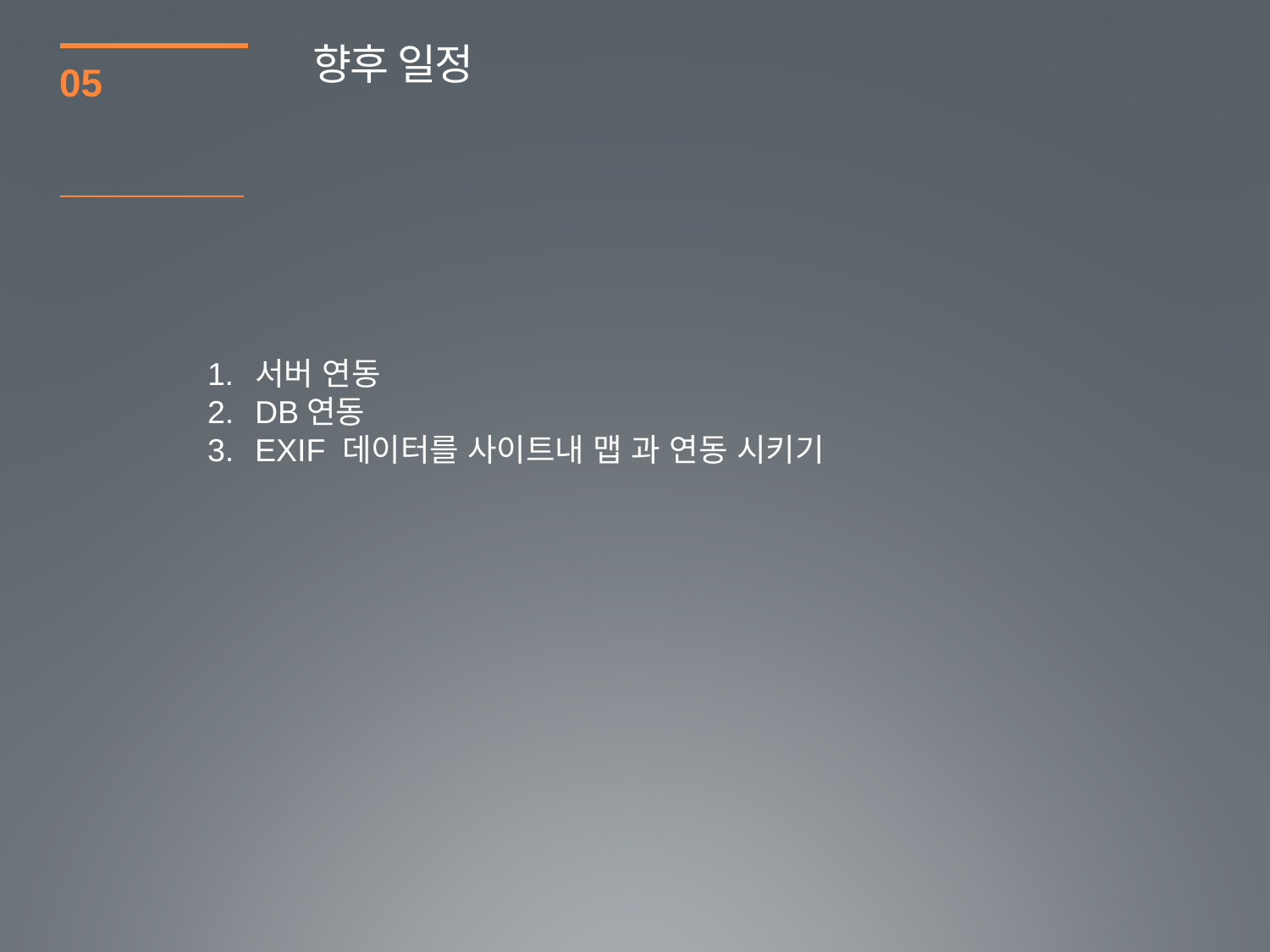

향후 일정
05
서버 연동
DB연동
EXIF 데이터를 사이트내 맵 과 연동 시키기